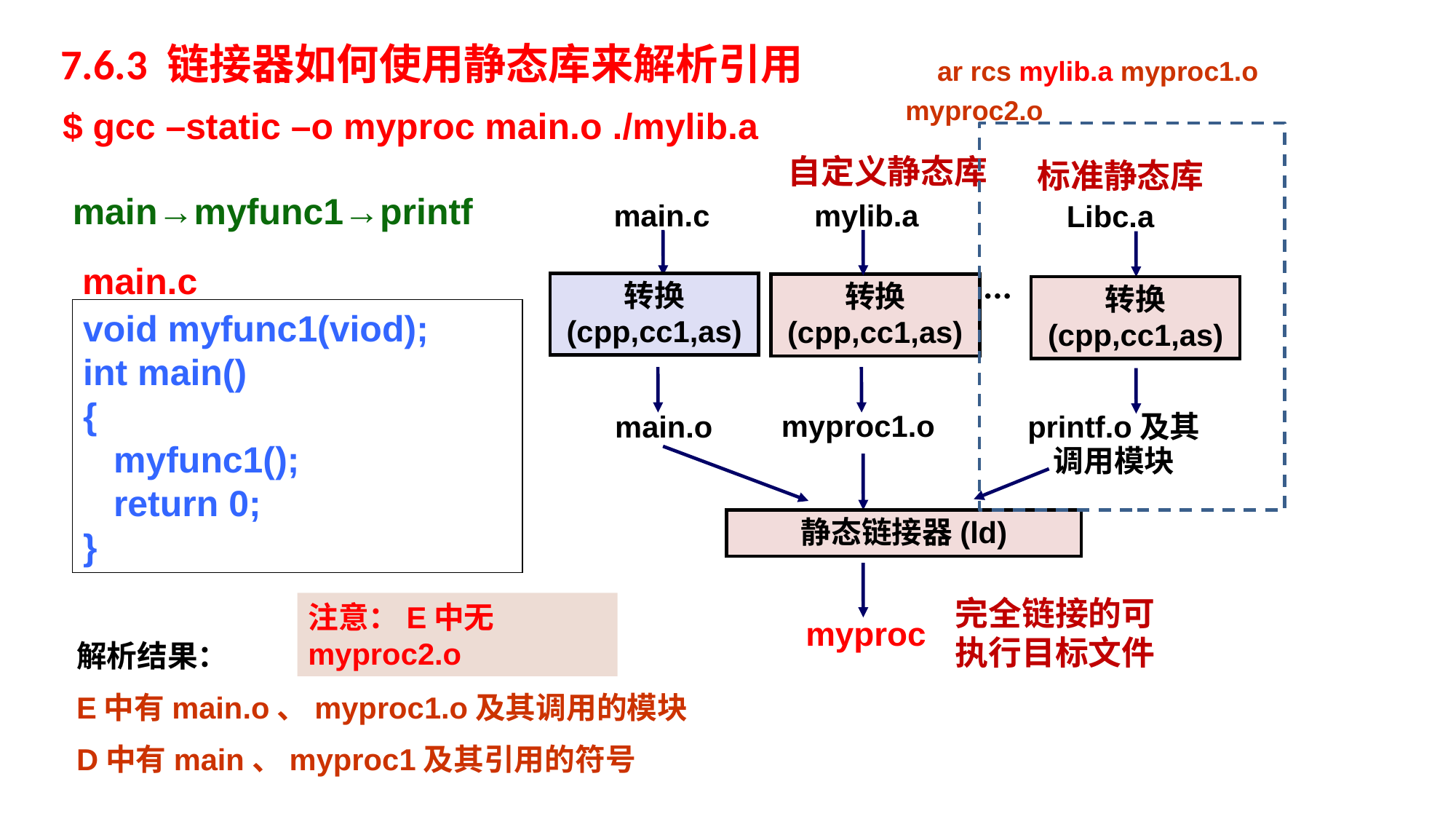

# 7.6.3 链接器如何使用静态库来解析引用
ar rcs mylib.a myproc1.o myproc2.o
$ gcc –static –o myproc main.o ./mylib.a

自定义静态库
标准静态库
main.c
mylib.a
Libc.a

...
转换
(cpp,cc1,as)
转换
(cpp,cc1,as)
转换
(cpp,cc1,as)

myproc1.o
main.o
printf.o及其调用模块

静态链接器(ld)

完全链接的可执行目标文件
myproc
main→myfunc1→printf
main.c
void myfunc1(viod);
int main()
{
   myfunc1();
   return 0;
}
注意：E中无myproc2.o
解析结果：
E中有main.o、myproc1.o及其调用的模块
D中有main、myproc1及其引用的符号